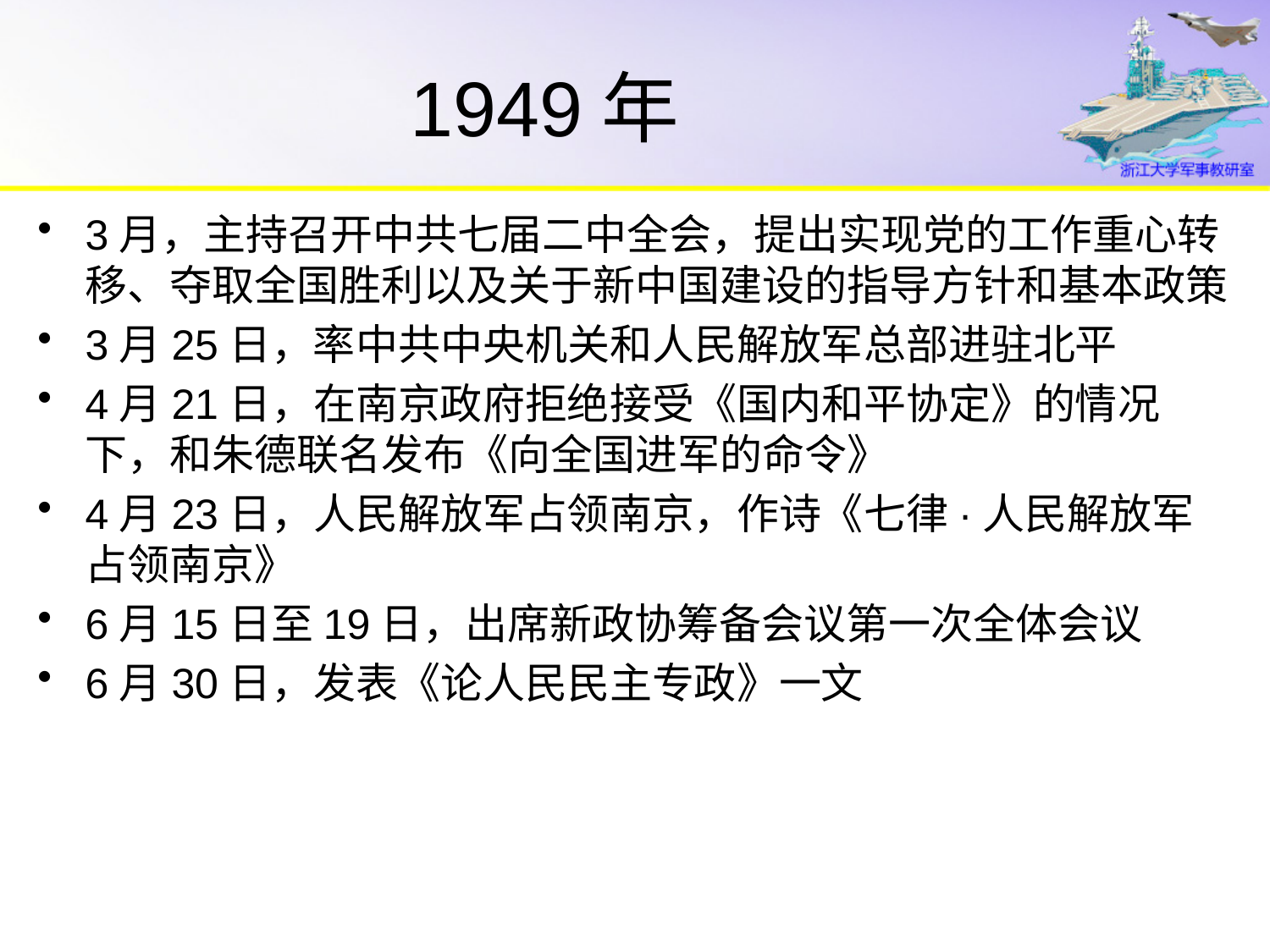

# 1949年
3月，主持召开中共七届二中全会，提出实现党的工作重心转移、夺取全国胜利以及关于新中国建设的指导方针和基本政策
3月25日，率中共中央机关和人民解放军总部进驻北平
4月21日，在南京政府拒绝接受《国内和平协定》的情况下，和朱德联名发布《向全国进军的命令》
4月23日，人民解放军占领南京，作诗《七律·人民解放军占领南京》
6月15日至19日，出席新政协筹备会议第一次全体会议
6月30日，发表《论人民民主专政》一文